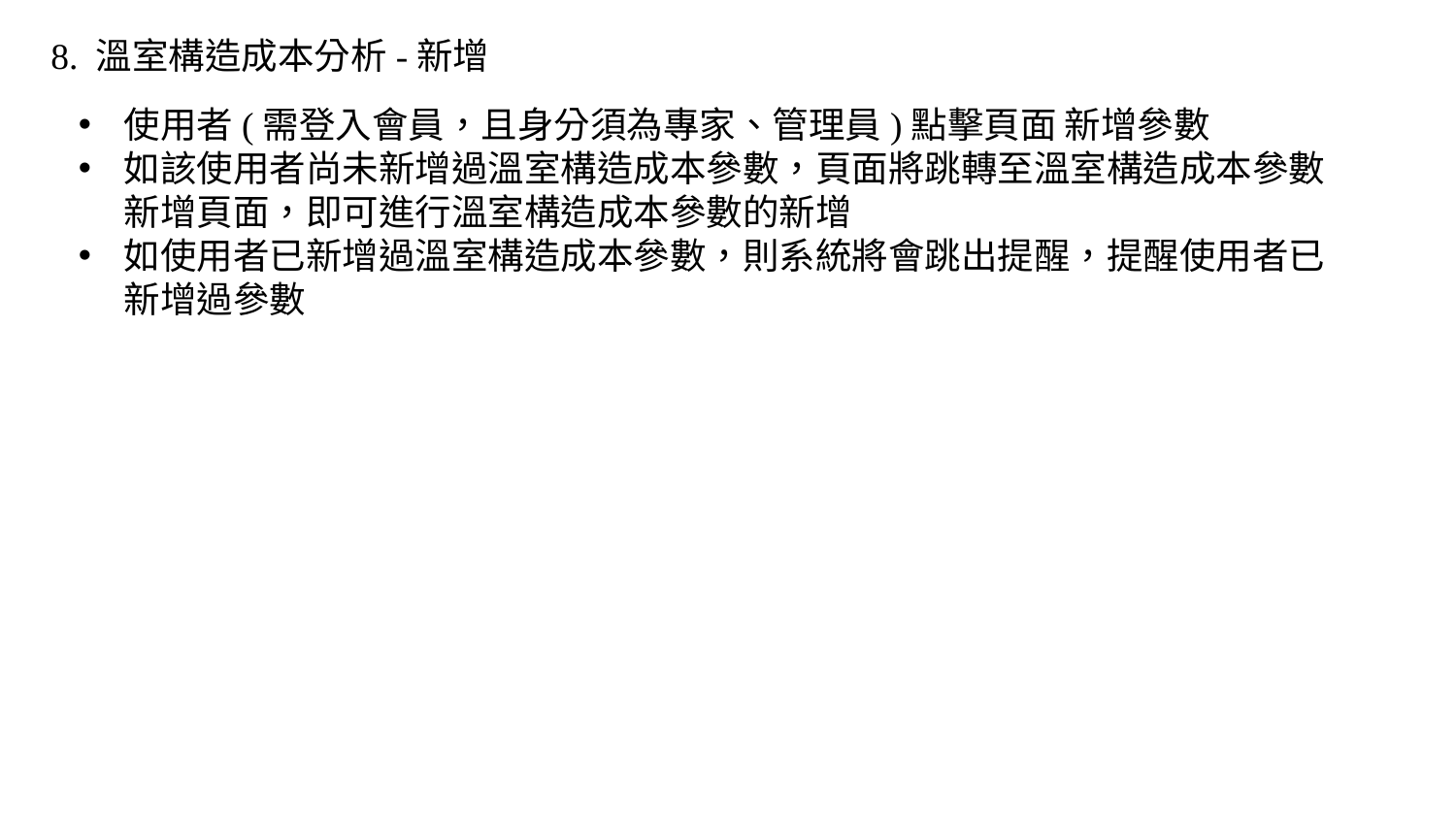

8. 溫室構造成本分析-新增
使用者(需登入會員，且身分須為專家、管理員)點擊頁面 新增參數
如該使用者尚未新增過溫室構造成本參數，頁面將跳轉至溫室構造成本參數新增頁面，即可進行溫室構造成本參數的新增
如使用者已新增過溫室構造成本參數，則系統將會跳出提醒，提醒使用者已新增過參數